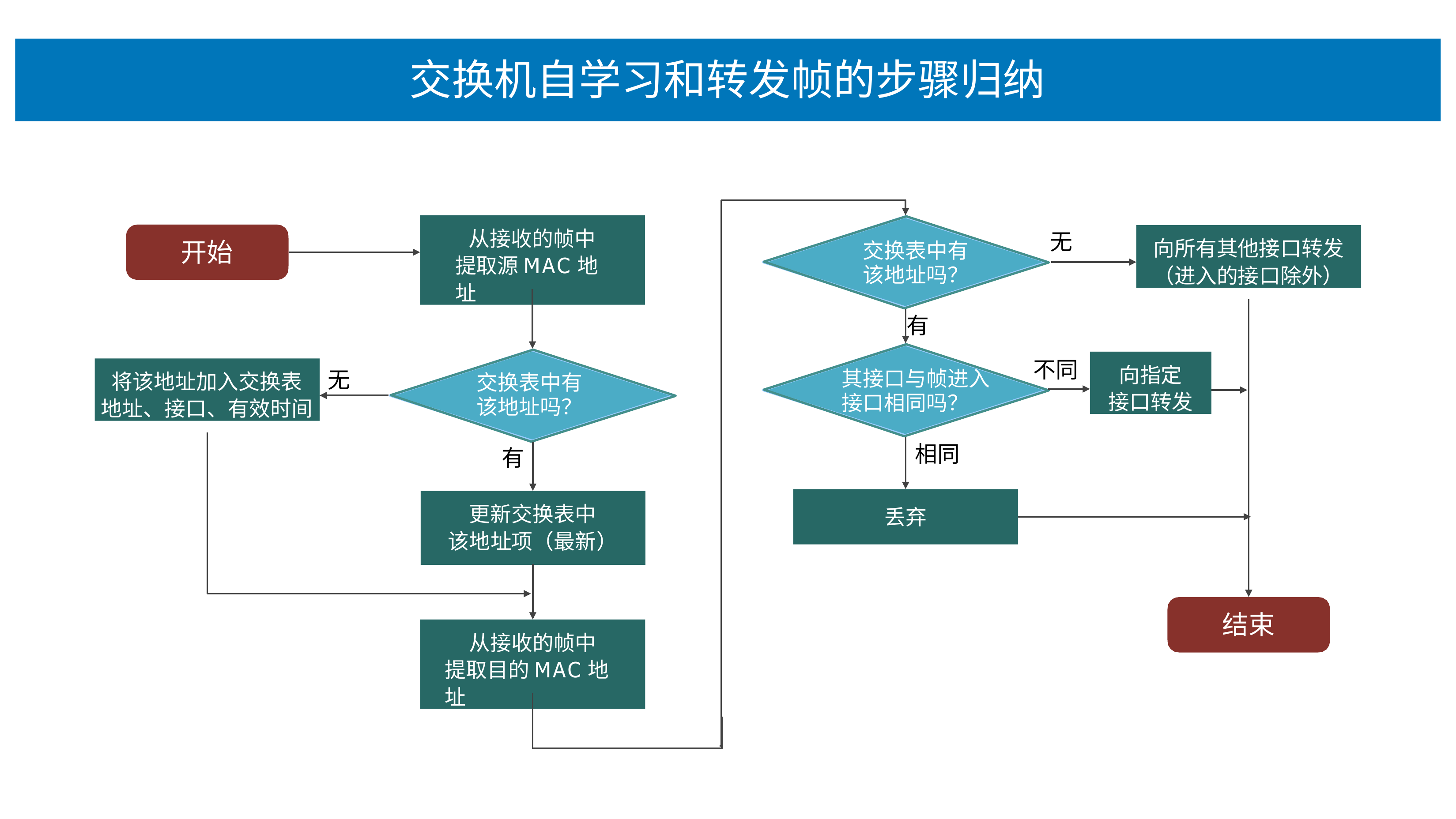

# 交换机⾃学习和转发帧的步骤归纳

从接收的帧中 提取源MAC地址

向所有其他接⼝转发
（进⼊的接⼝除外）
⽆
开始
交换表中有 该地址吗？

有

向指定 接⼝转发
不同
将该地址加⼊交换表 地址、接⼝、有效时间
其接⼝与帧进⼊ 接⼝相同吗？
⽆
交换表中有 该地址吗？

相同

有

更新交换表中 该地址项（最新）
丢弃

结束

从接收的帧中 提取⽬的MAC地址